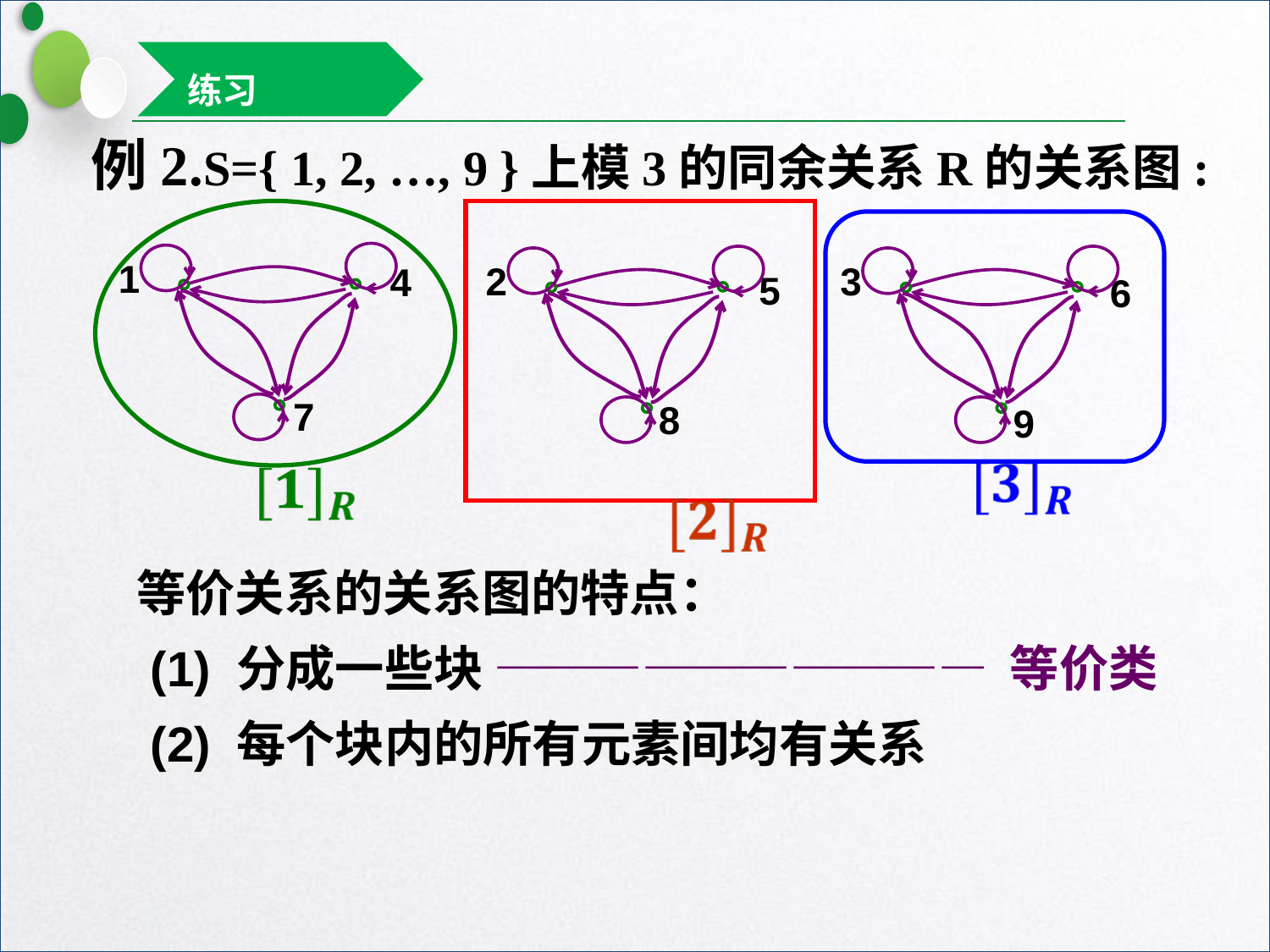

练习
例2.S={ 1, 2, …, 9 }上模3的同余关系R的关系图:

1

2
3
4
5
6

7
8
9

等价关系的关系图的特点：
 (1) 分成一些块 ——————————  等价类
 (2) 每个块内的所有元素间均有关系